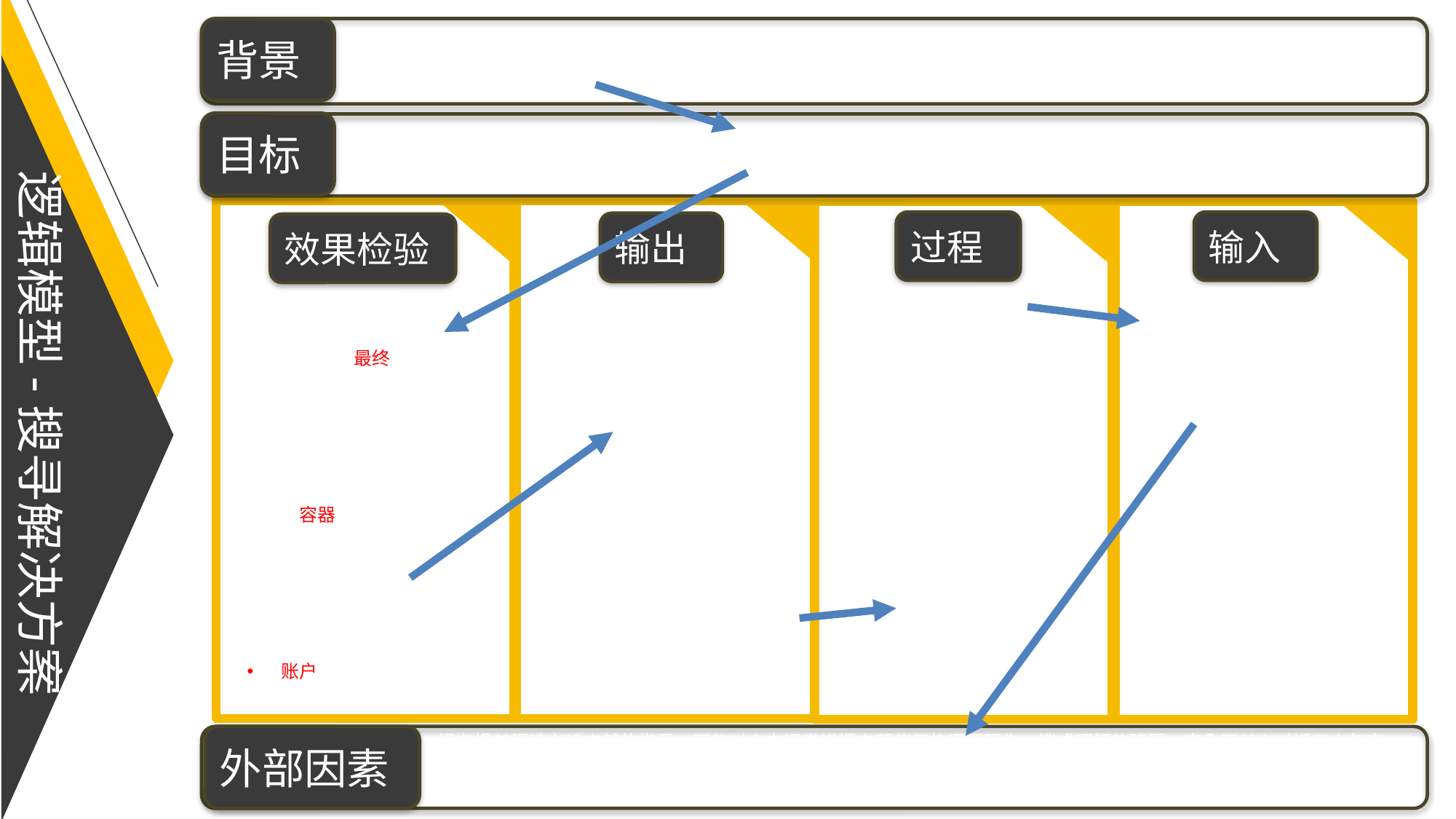

背景
目标

外部因素
数字化经济带来的“交易”效率革命，带来全新的创业机会和风险。
向学员介绍交易（账户）经济的历史、分类与工作原理
逻辑模型-搜寻解决方案
过程
输入
输出
效果检验
95%学员认识到：“不论生产效率多高，账户内的资产的总量最终由交易价格决定”
80%学员知道：“区块链等技术来自对知识产权的挑战，从而穿透了各种所有权的边界。账户则是标示边界的容器，人脑、电脑、通货市场是对账户余额结算的工具”
100%学员：“逻辑模型(PoA, OKRS）就是基于自然语言的智能合约”
账户内的资产管理可通过微服务容器技术实现
干货“交易效率超越生产效率”

数字经济的现象：开源运动、知识产权、区块链。

三法宝：人脑、电脑、通货市场

账户=标签：权益的界定来自可被廉价确认的标签

智能合约、宪章、分布式操作系统、跨界交易服务、会学习的经济组织。

以账户为基础单元的计算容器
基于范畴论的认知基础，OKRS，PoA…
Toyhouse 微服务容器
必读文献：
周子衡的《账户》
XLP术语表
参考文献：
Richard Stallman: Free Software, Free Society
顧學雍：智能经济的组织方法与工具，XLP Operating Manual，如何撰写与检验逻辑模型
张宁：Power of Action
网站：Toyhouse.cc
回顾《账户》内容
从交易经济的视角，解析重要人物、机构（法规）、科技
那些计算工具可以估算与撮合经济活动
论证为何掌握账户就控制了经济活动？
列举五个层级的交易机制
辨别账户安全性与活性的方法？
建模方法
安全机制
数字资产的管理
没有提前阅读必读文献的学员，可能对本次课堂讲授中所使用的词汇陌生，造成理解的障碍。完全不关心对近三十年来科技发展历史的学员，也可能无法接受本次课程的许多事实陈述内容，因为生活在交易(账户)经济体系的人群，可以选择性地忽略网络化的信息技术所带来的社会现象和关键人物与机构。